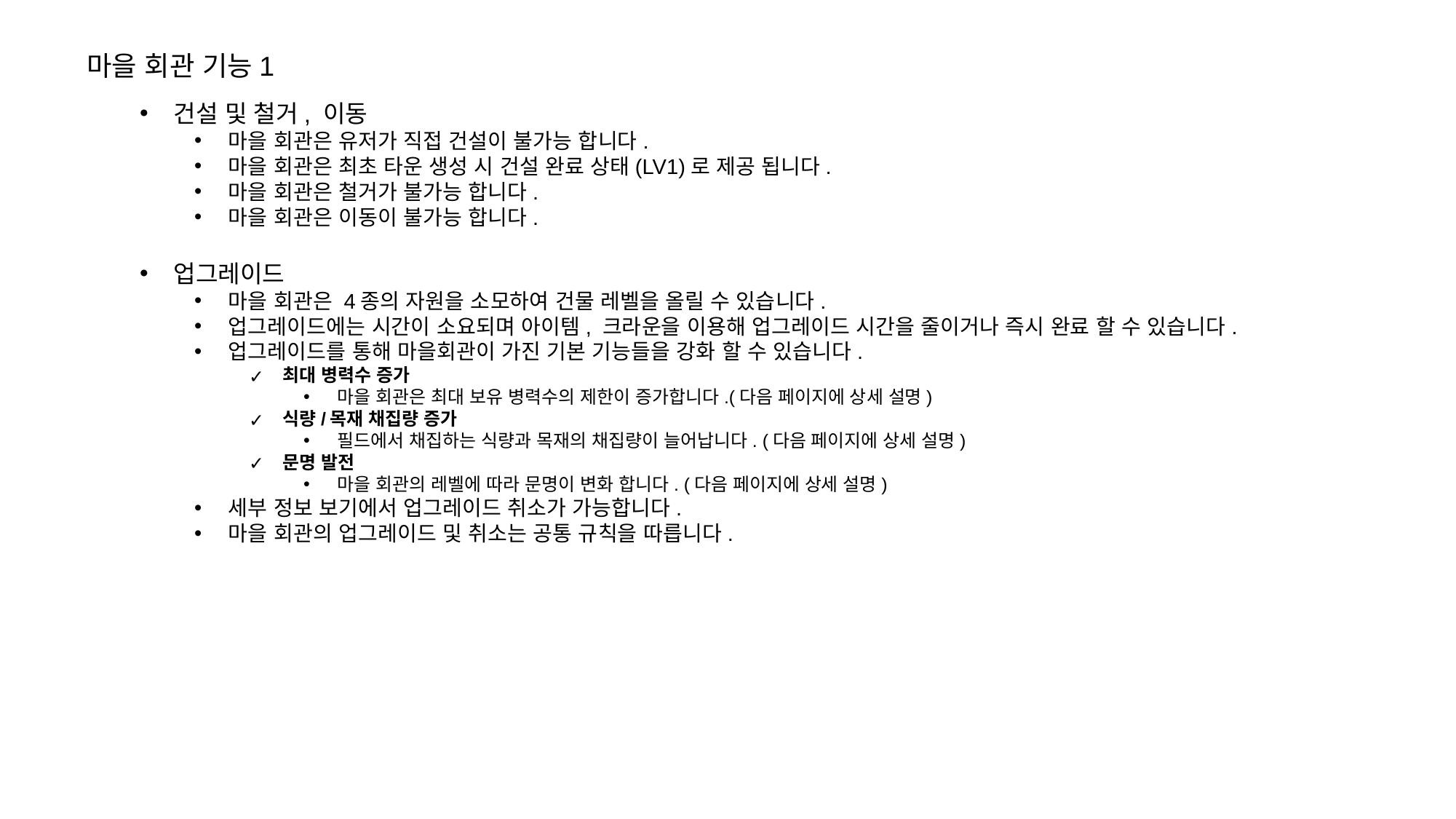

마을 회관 기능1
건설 및 철거, 이동
마을 회관은 유저가 직접 건설이 불가능 합니다.
마을 회관은 최초 타운 생성 시 건설 완료 상태(LV1)로 제공 됩니다.
마을 회관은 철거가 불가능 합니다.
마을 회관은 이동이 불가능 합니다.

업그레이드
마을 회관은 4종의 자원을 소모하여 건물 레벨을 올릴 수 있습니다.
업그레이드에는 시간이 소요되며 아이템, 크라운을 이용해 업그레이드 시간을 줄이거나 즉시 완료 할 수 있습니다.
업그레이드를 통해 마을회관이 가진 기본 기능들을 강화 할 수 있습니다.
최대 병력수 증가
마을 회관은 최대 보유 병력수의 제한이 증가합니다.(다음 페이지에 상세 설명)
식량/목재 채집량 증가
필드에서 채집하는 식량과 목재의 채집량이 늘어납니다. (다음 페이지에 상세 설명)
문명 발전
마을 회관의 레벨에 따라 문명이 변화 합니다. (다음 페이지에 상세 설명)
세부 정보 보기에서 업그레이드 취소가 가능합니다.
마을 회관의 업그레이드 및 취소는 공통 규칙을 따릅니다.